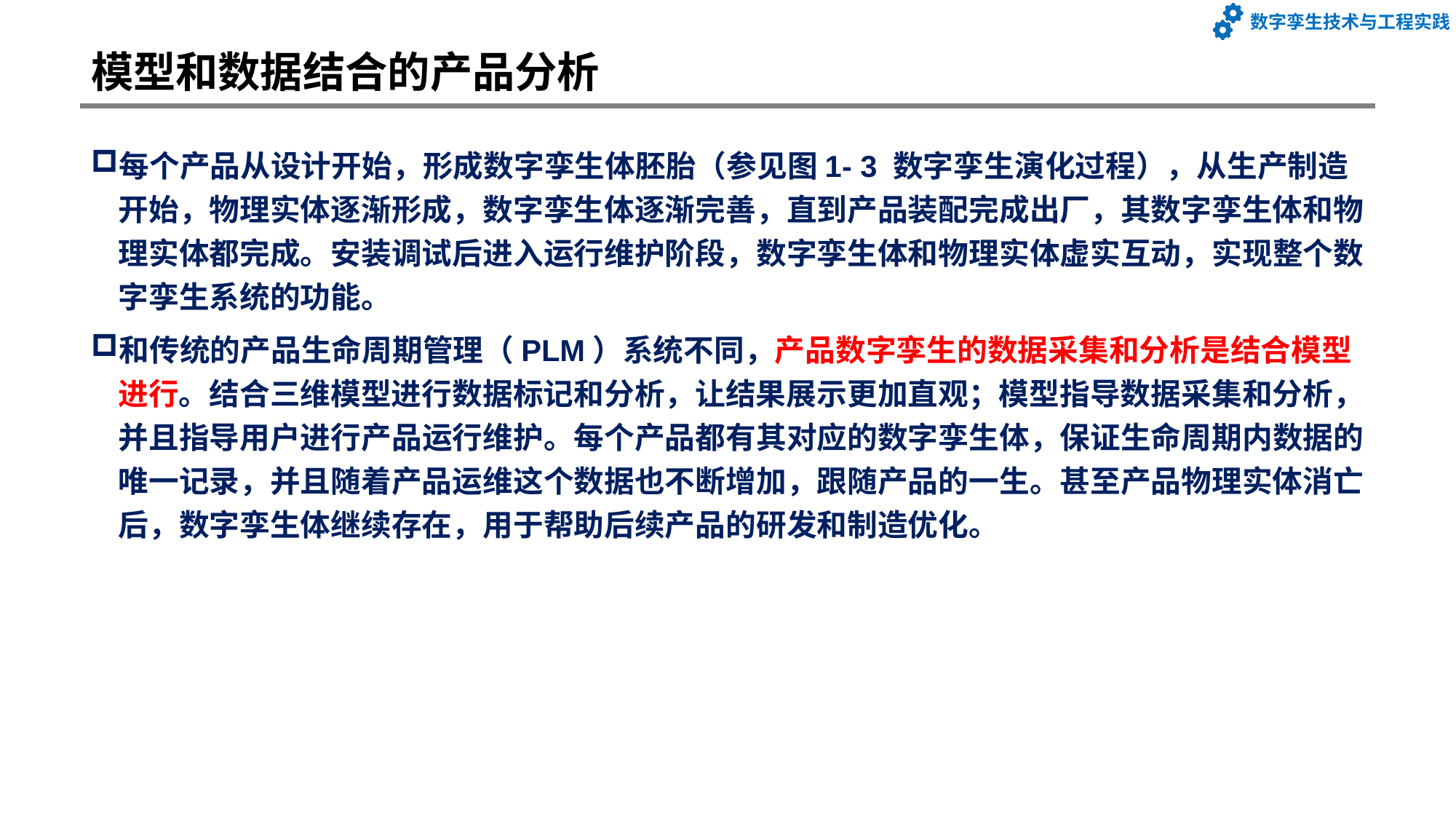

# 模型和数据结合的产品分析
每个产品从设计开始，形成数字孪生体胚胎（参见图1- 3 数字孪生演化过程），从生产制造开始，物理实体逐渐形成，数字孪生体逐渐完善，直到产品装配完成出厂，其数字孪生体和物理实体都完成。安装调试后进入运行维护阶段，数字孪生体和物理实体虚实互动，实现整个数字孪生系统的功能。
和传统的产品生命周期管理（PLM）系统不同，产品数字孪生的数据采集和分析是结合模型进行。结合三维模型进行数据标记和分析，让结果展示更加直观；模型指导数据采集和分析，并且指导用户进行产品运行维护。每个产品都有其对应的数字孪生体，保证生命周期内数据的唯一记录，并且随着产品运维这个数据也不断增加，跟随产品的一生。甚至产品物理实体消亡后，数字孪生体继续存在，用于帮助后续产品的研发和制造优化。